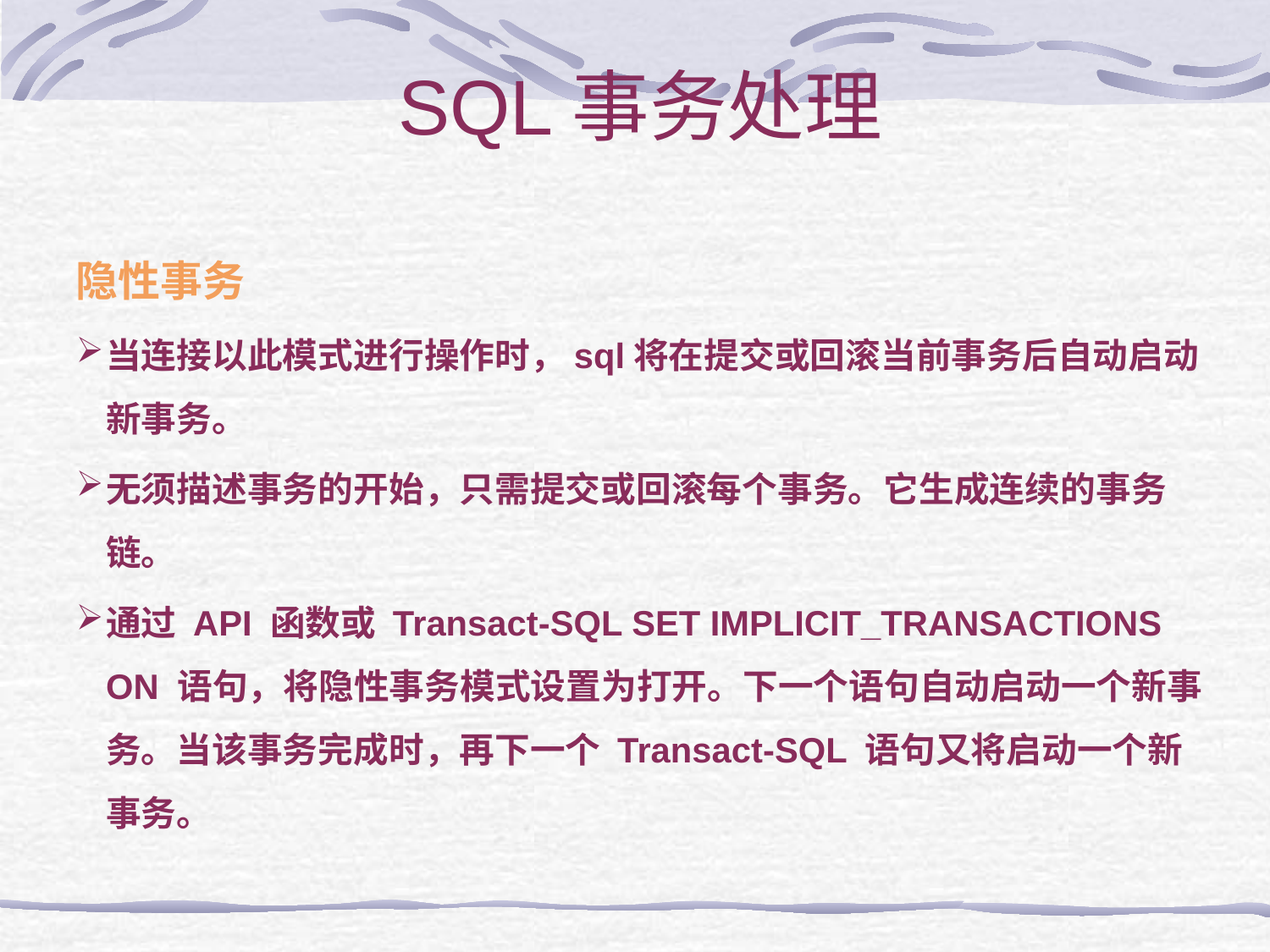

SQL事务处理
隐性事务
当连接以此模式进行操作时，sql将在提交或回滚当前事务后自动启动新事务。
无须描述事务的开始，只需提交或回滚每个事务。它生成连续的事务链。
通过 API 函数或 Transact-SQL SET IMPLICIT_TRANSACTIONS ON 语句，将隐性事务模式设置为打开。下一个语句自动启动一个新事务。当该事务完成时，再下一个 Transact-SQL 语句又将启动一个新事务。